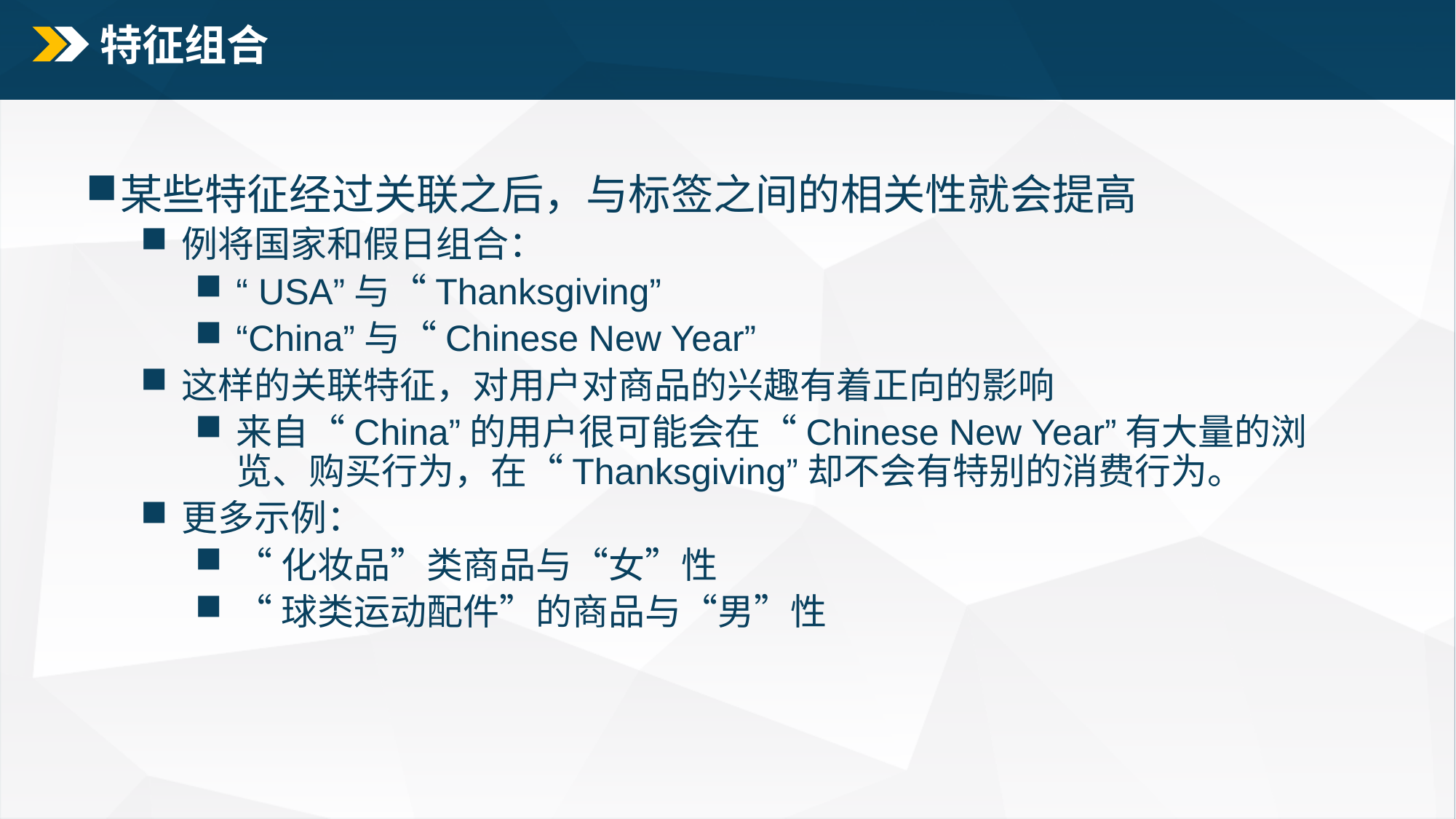

# 特征组合
某些特征经过关联之后，与标签之间的相关性就会提高
例将国家和假日组合：
“ USA”与“Thanksgiving”
“China”与“Chinese New Year”
这样的关联特征，对用户对商品的兴趣有着正向的影响
来自“China”的用户很可能会在“Chinese New Year”有大量的浏览、购买行为，在“Thanksgiving”却不会有特别的消费行为。
更多示例：
“化妆品”类商品与“女”性
“球类运动配件”的商品与“男”性